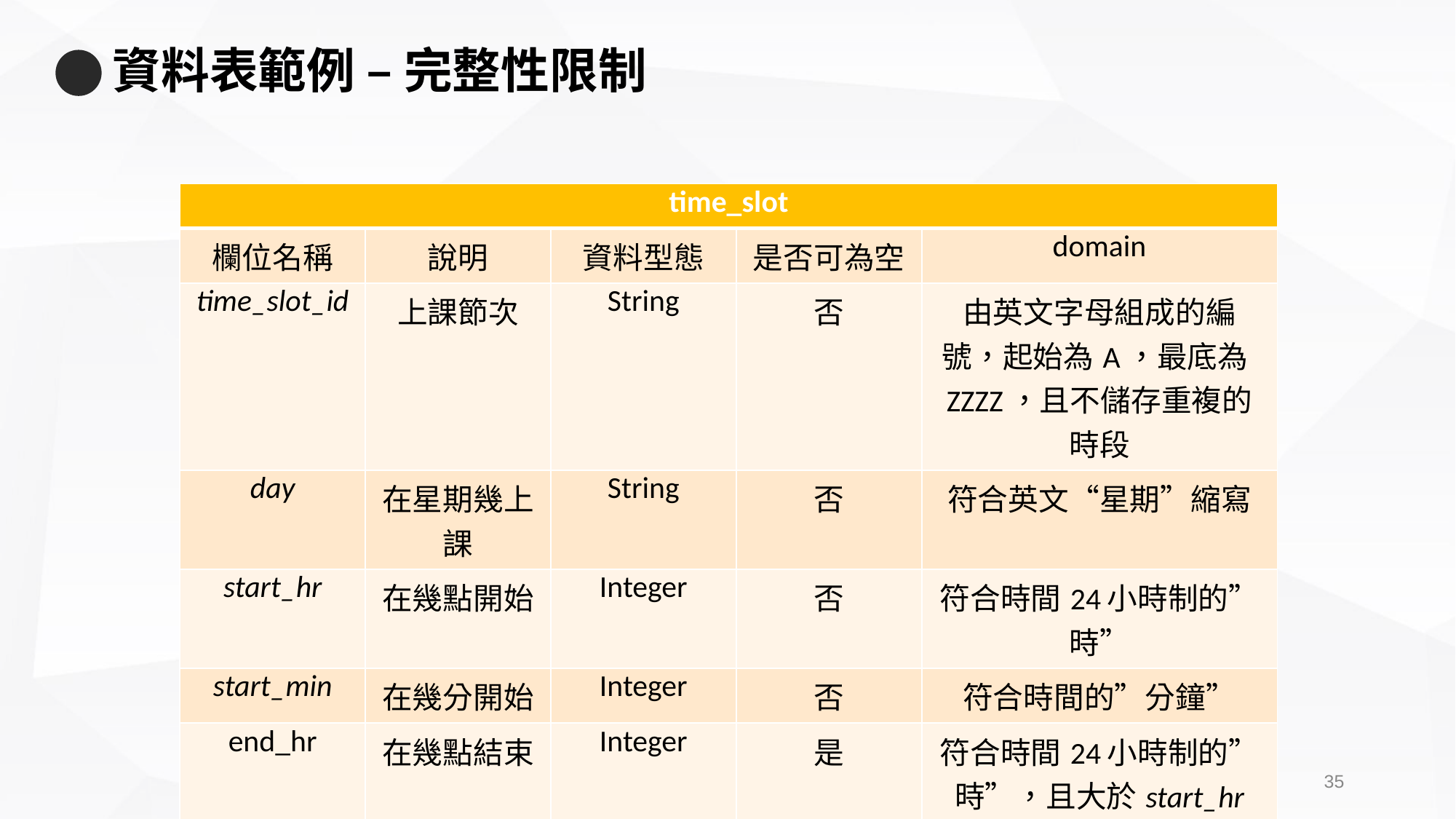

# 資料表範例 – 完整性限制
| time\_slot |  |  |  |  |
| --- | --- | --- | --- | --- |
| 欄位名稱 | 說明 | 資料型態 | 是否可為空 | domain |
| time\_slot\_id | 上課節次 | String | 否 | 由英文字母組成的編號，起始為A，最底為ZZZZ，且不儲存重複的時段 |
| day | 在星期幾上課 | String | 否 | 符合英文“星期”縮寫 |
| start\_hr | 在幾點開始 | Integer | 否 | 符合時間24小時制的”時” |
| start\_min | 在幾分開始 | Integer | 否 | 符合時間的”分鐘” |
| end\_hr | 在幾點結束 | Integer | 是 | 符合時間24小時制的”時”，且大於start\_hr |
| end\_min | 在幾分結束 | Integer | 是 | 符合時間的”分鐘” |
35